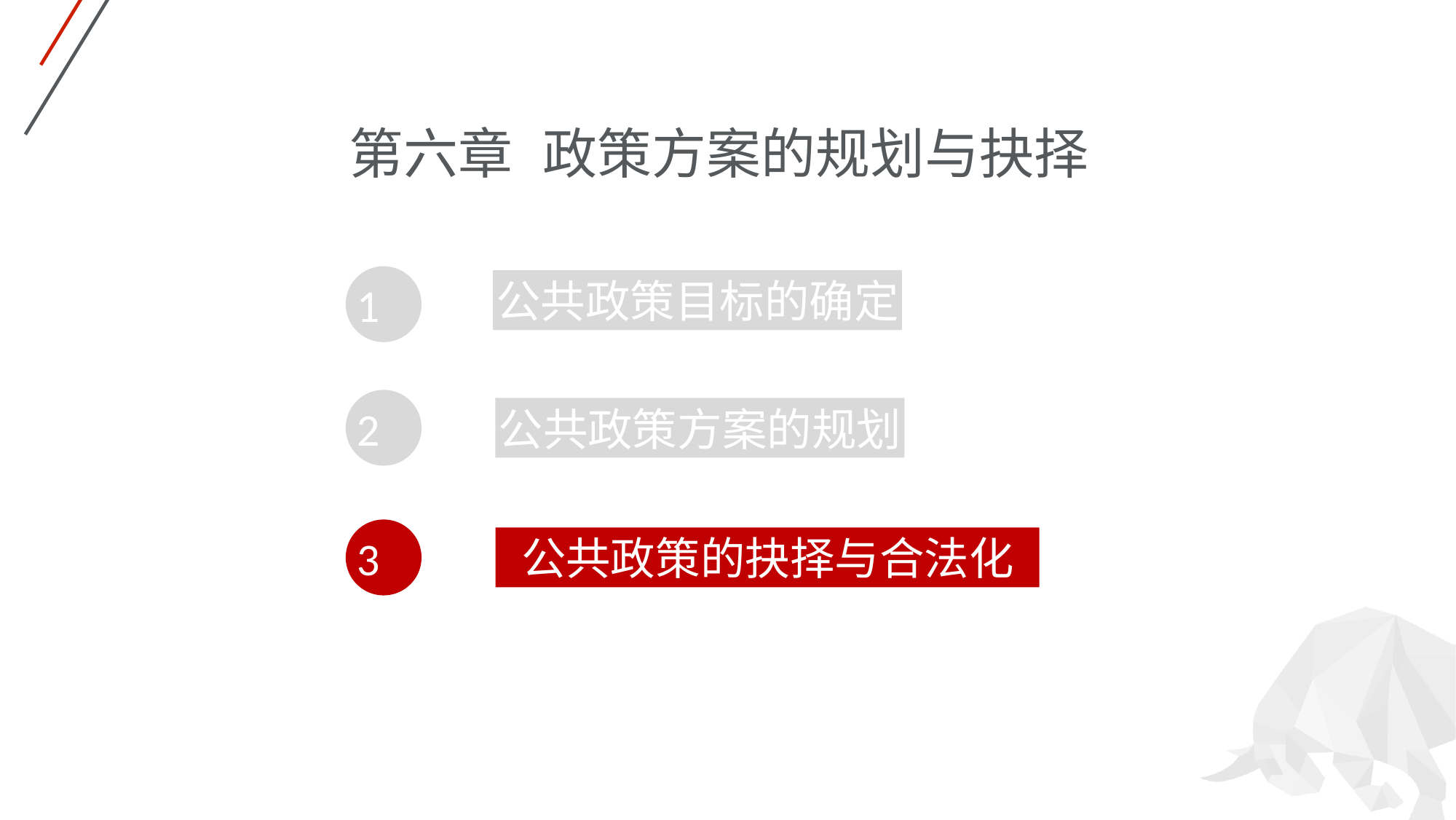

第六章  政策方案的规划与抉择

1
公共政策目标的确定
2
公共政策方案的规划
3
公共政策的抉择与合法化